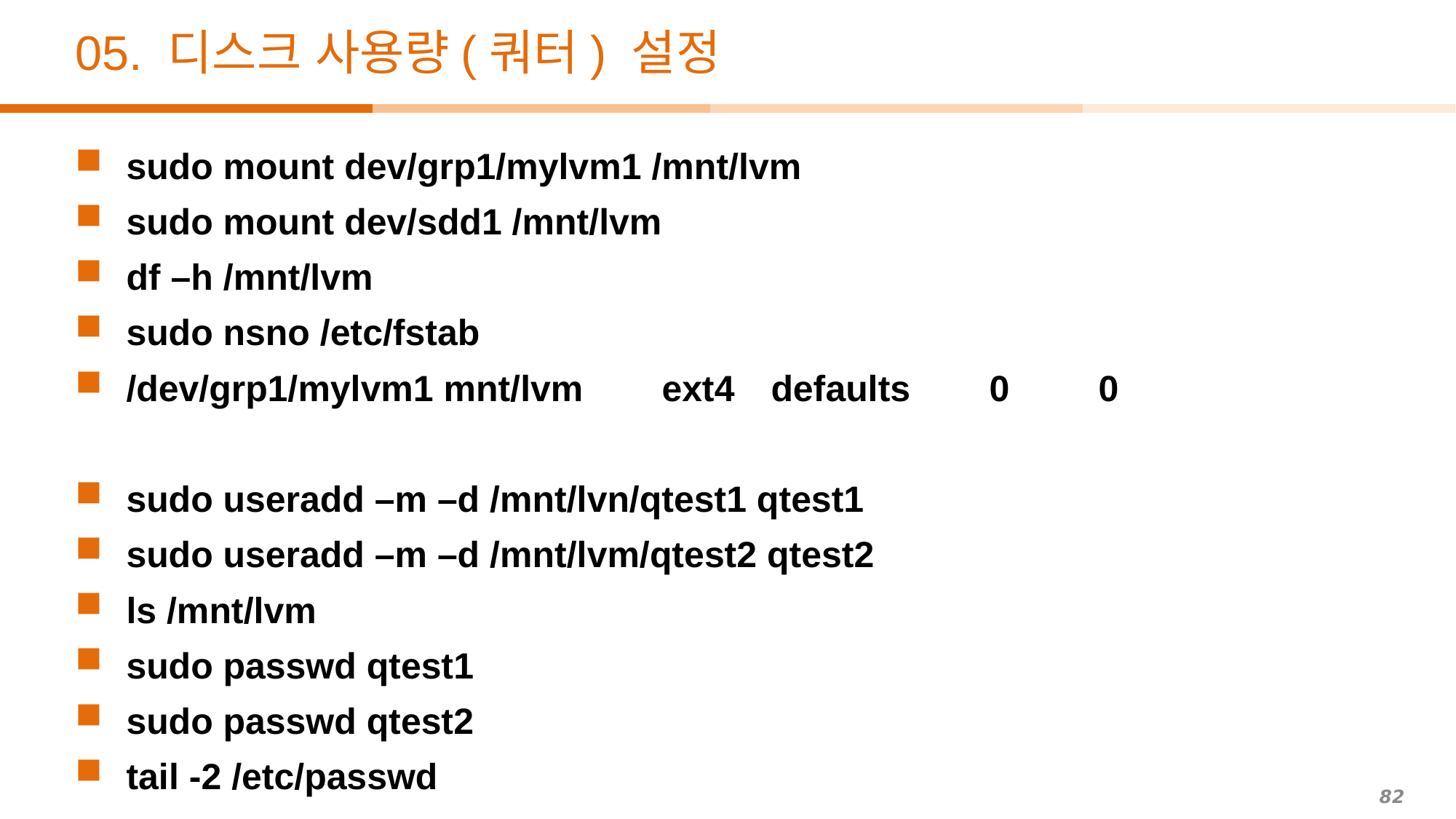

# 05. 디스크 사용량(쿼터) 설정
 sudo mount dev/grp1/mylvm1 /mnt/lvm
 sudo mount dev/sdd1 /mnt/lvm
 df –h /mnt/lvm
 sudo nsno /etc/fstab
 /dev/grp1/mylvm1	mnt/lvm	ext4	defaults	0	0

 sudo useradd –m –d /mnt/lvn/qtest1 qtest1
 sudo useradd –m –d /mnt/lvm/qtest2 qtest2
 ls /mnt/lvm
 sudo passwd qtest1
 sudo passwd qtest2
 tail -2 /etc/passwd